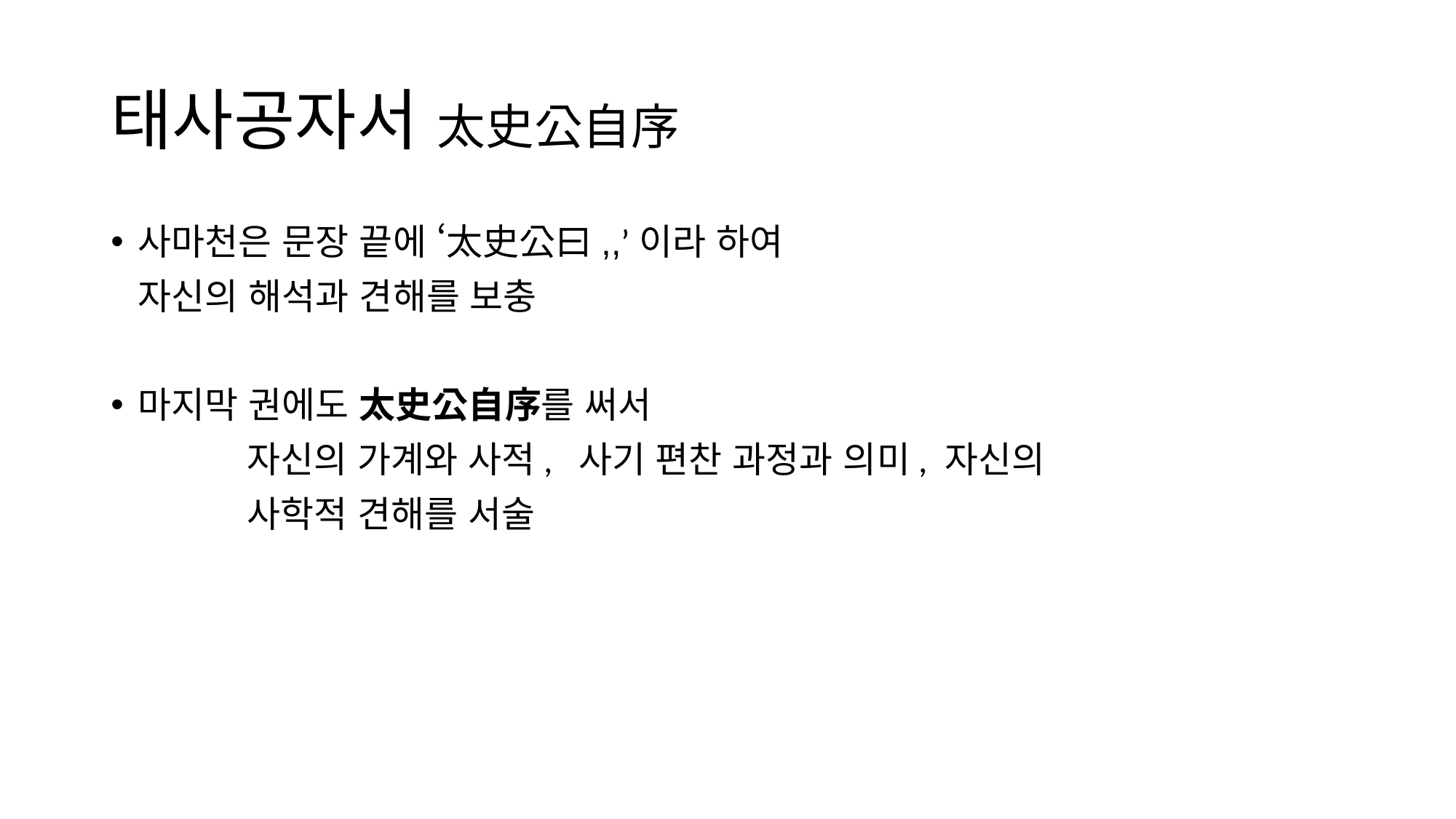

# 태사공자서 太史公自序
사마천은 문장 끝에 ‘太史公曰,,’이라 하여
	자신의 해석과 견해를 보충

마지막 권에도 太史公自序를 써서
   	자신의 가계와 사적,  사기 편찬 과정과 의미, 자신의
		사학적 견해를 서술